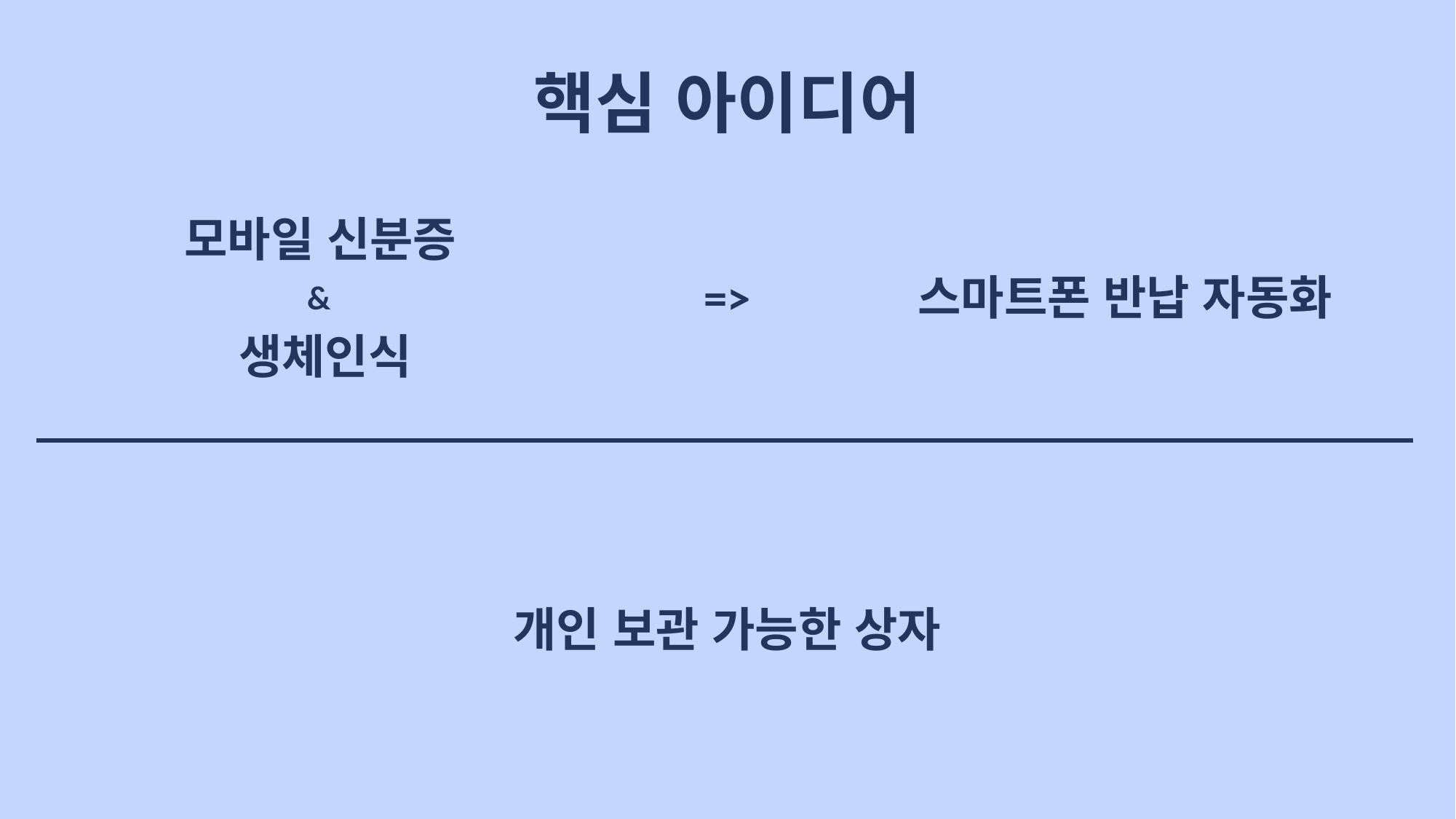

# 핵심 아이디어
모바일 신분증
=>
스마트폰 반납 자동화
&
생체인식
개인 보관 가능한 상자